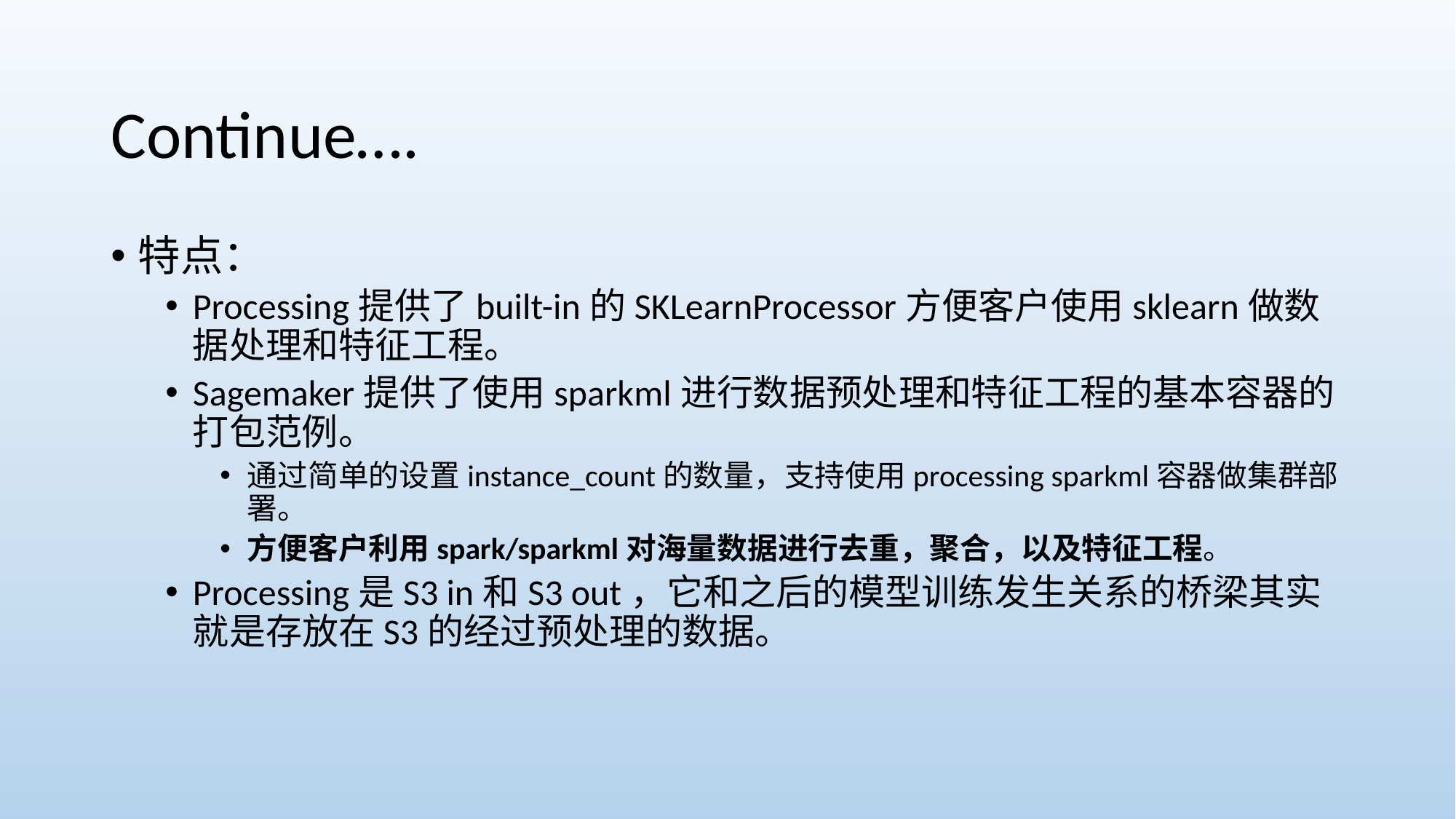

# Continue….
特点：
Processing提供了built-in的SKLearnProcessor方便客户使用sklearn做数据处理和特征工程。
Sagemaker提供了使用sparkml进行数据预处理和特征工程的基本容器的打包范例。
通过简单的设置instance_count的数量，支持使用processing sparkml容器做集群部署。
方便客户利用spark/sparkml对海量数据进行去重，聚合，以及特征工程。
Processing是S3 in和S3 out，它和之后的模型训练发生关系的桥梁其实就是存放在S3的经过预处理的数据。